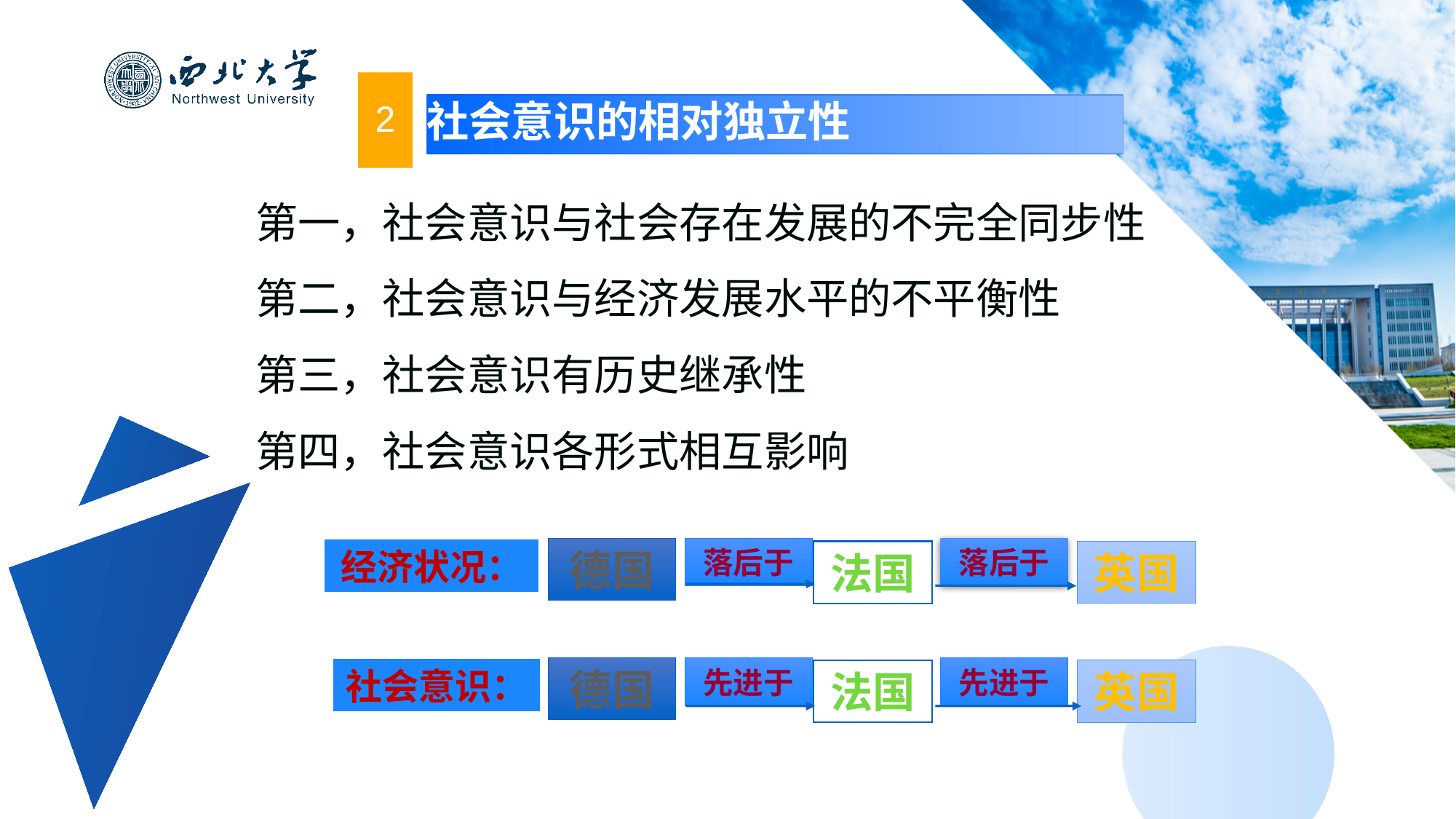

社会意识的相对独立性
2
   第一，社会意识与社会存在发展的不完全同步性
   第二，社会意识与经济发展水平的不平衡性
   第三，社会意识有历史继承性
   第四，社会意识各形式相互影响

经济状况：
德国
落后于
落后于
法国
英国

社会意识：
德国
先进于
先进于
法国
英国